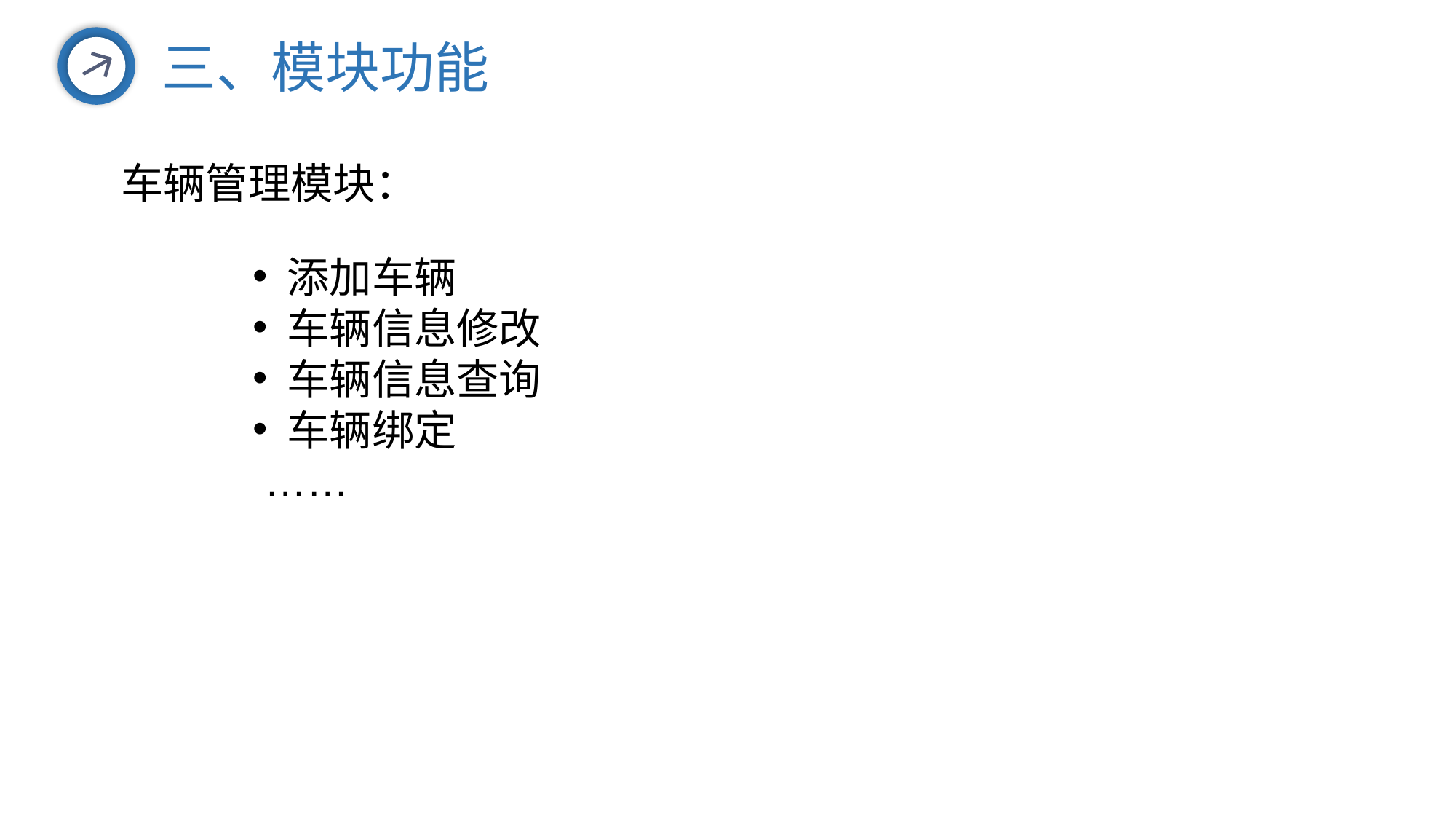

三、模块功能
车辆管理模块：
添加车辆
车辆信息修改
车辆信息查询
车辆绑定
 ……